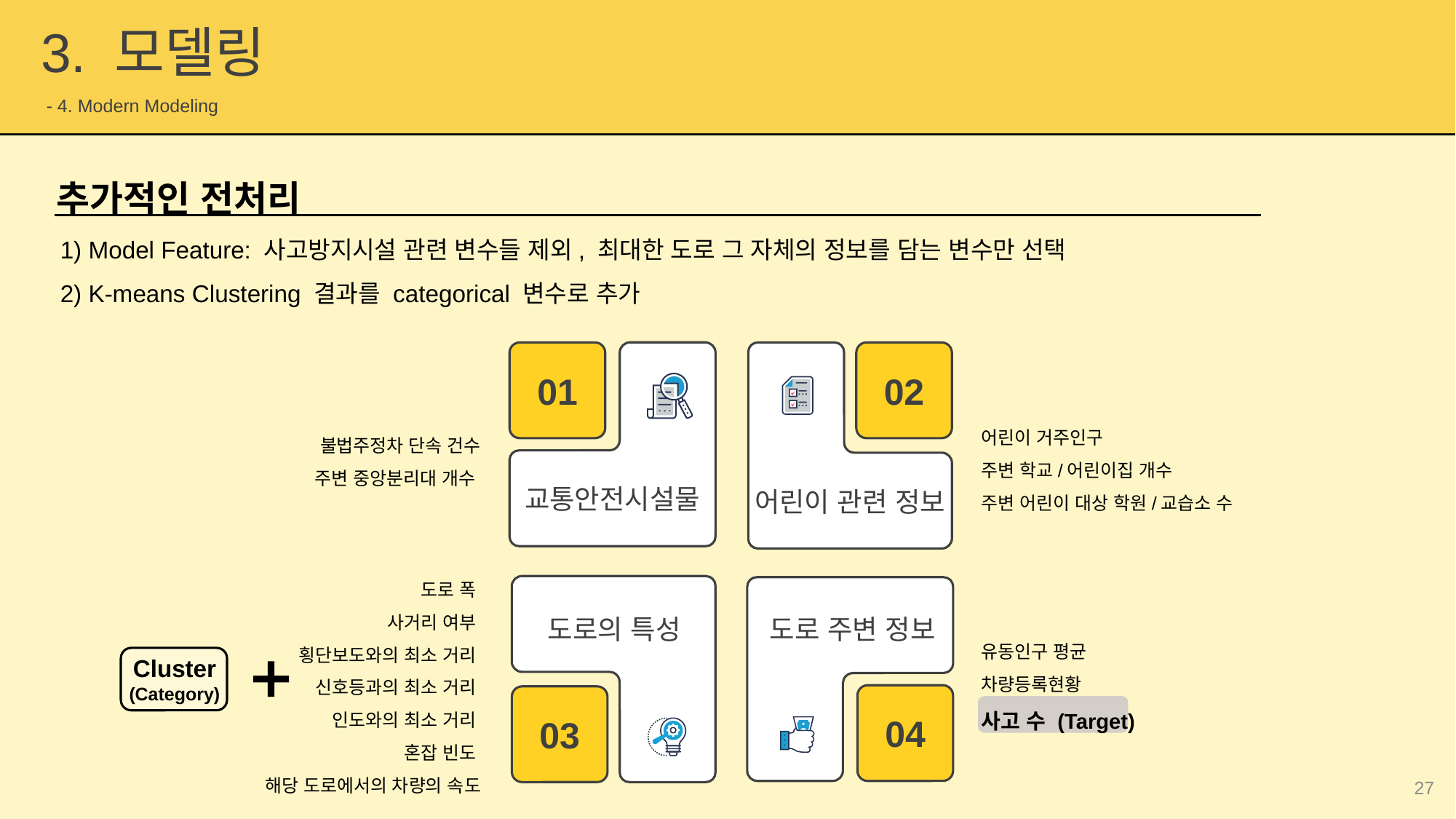

3. 모델링
       - 4. Modern Modeling
추가적인 전처리
1) Model Feature: 사고방지시설 관련 변수들 제외, 최대한 도로 그 자체의 정보를 담는 변수만 선택
2) K-means Clustering 결과를 categorical 변수로 추가

01

02

어린이 거주인구
주변 학교/어린이집 개수
주변 어린이 대상 학원/교습소 수

불법주정차 단속 건수
주변 중앙분리대 개수
교통안전시설물
어린이 관련 정보
도로 폭
사거리 여부
횡단보도와의 최소 거리
신호등과의 최소 거리
인도와의 최소 거리
혼잡 빈도
해당 도로에서의 차량의 속도

04

03
도로의 특성
도로 주변 정보
유동인구 평균
차량등록현황
사고 수 (Target)

Cluster
(Category)

27